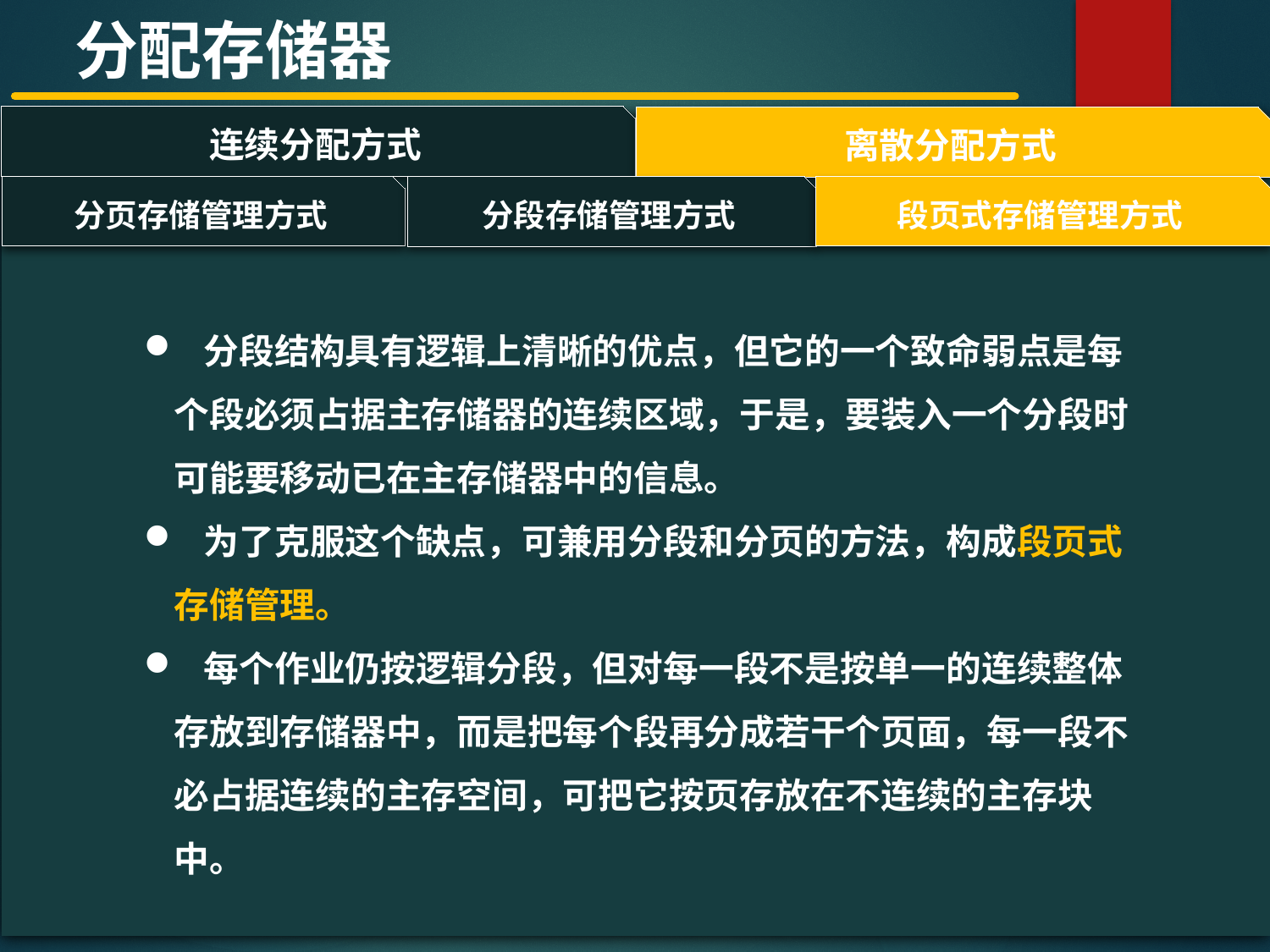

分配存储器
连续分配方式
离散分配方式
#
分页存储管理方式
段页式存储管理方式
分段存储管理方式
  分段结构具有逻辑上清晰的优点，但它的一个致命弱点是每个段必须占据主存储器的连续区域，于是，要装入一个分段时可能要移动已在主存储器中的信息。
  为了克服这个缺点，可兼用分段和分页的方法，构成段页式存储管理。
  每个作业仍按逻辑分段，但对每一段不是按单一的连续整体存放到存储器中，而是把每个段再分成若干个页面，每一段不必占据连续的主存空间，可把它按页存放在不连续的主存块中。